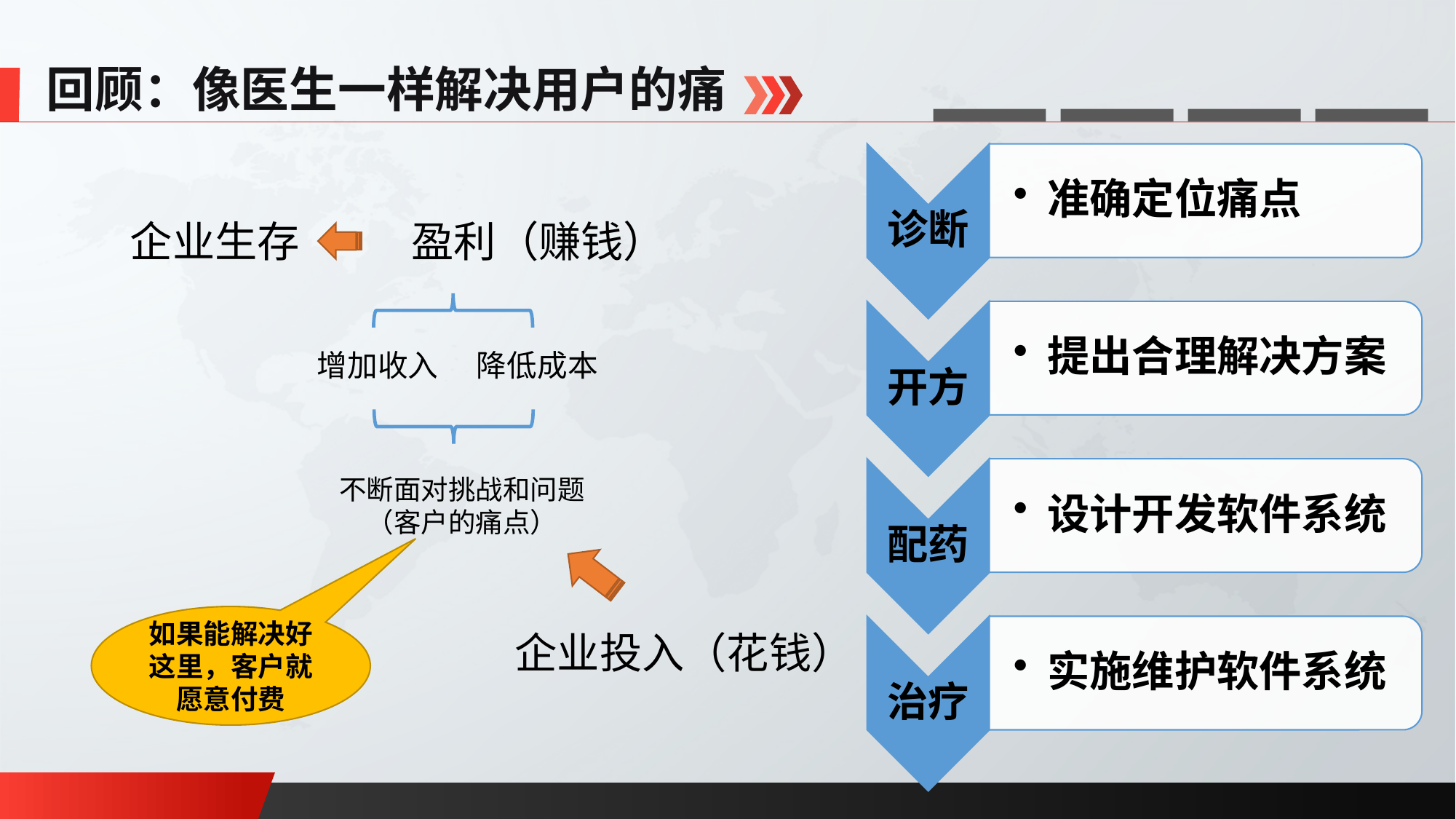

回顾：像医生一样解决用户的痛

诊断
准确定位痛点
开方
提出合理解决方案
配药
设计开发软件系统
治疗
实施维护软件系统
企业生存
盈利（赚钱）

增加收入
降低成本

不断面对挑战和问题
（客户的痛点）

如果能解决好这里，客户就愿意付费
企业投入（花钱）